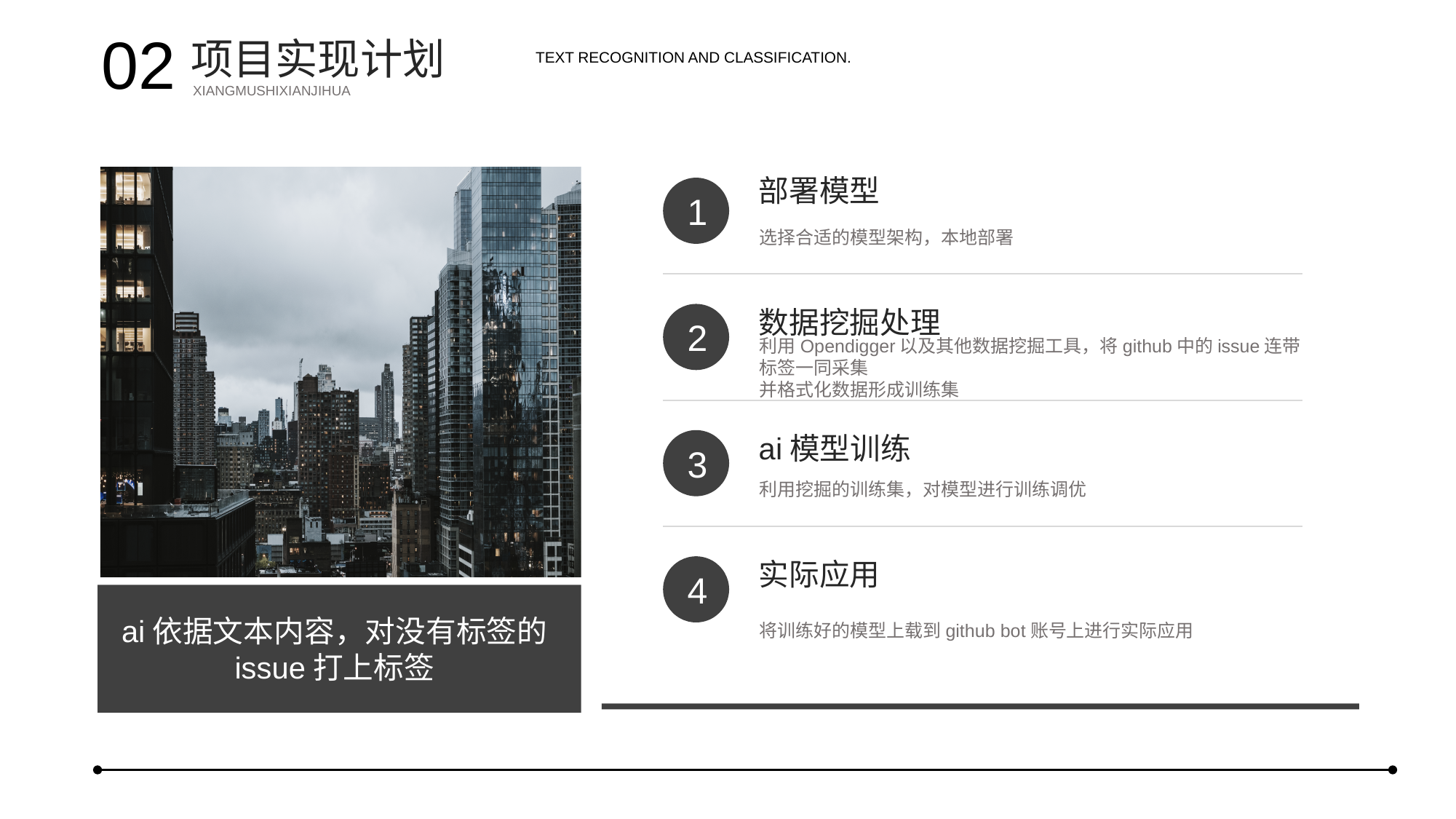

02
项目实现计划
XIANGMUSHIXIANJIHUA
Text recognition and classification.

部署模型
1
选择合适的模型架构，本地部署
数据挖掘处理
2
利用Opendigger以及其他数据挖掘工具，将github中的issue连带标签一同采集
并格式化数据形成训练集
ai模型训练
3
利用挖掘的训练集，对模型进行训练调优
实际应用
4

将训练好的模型上载到github bot账号上进行实际应用
ai依据文本内容，对没有标签的issue打上标签